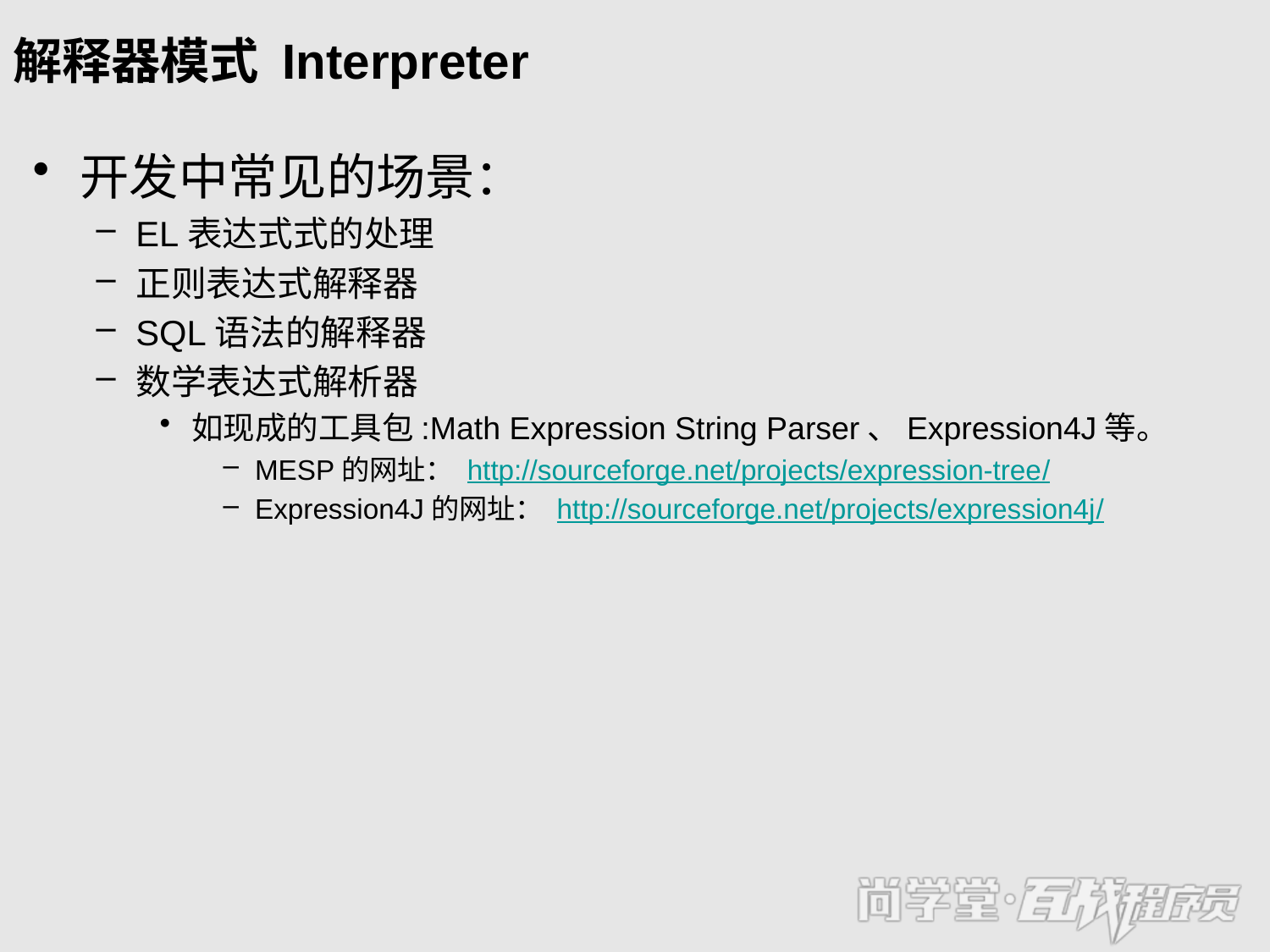

# 解释器模式 Interpreter
开发中常见的场景：
EL表达式式的处理
正则表达式解释器
SQL语法的解释器
数学表达式解析器
如现成的工具包:Math Expression String Parser、Expression4J等。
MESP的网址： http://sourceforge.net/projects/expression-tree/
Expression4J的网址： http://sourceforge.net/projects/expression4j/